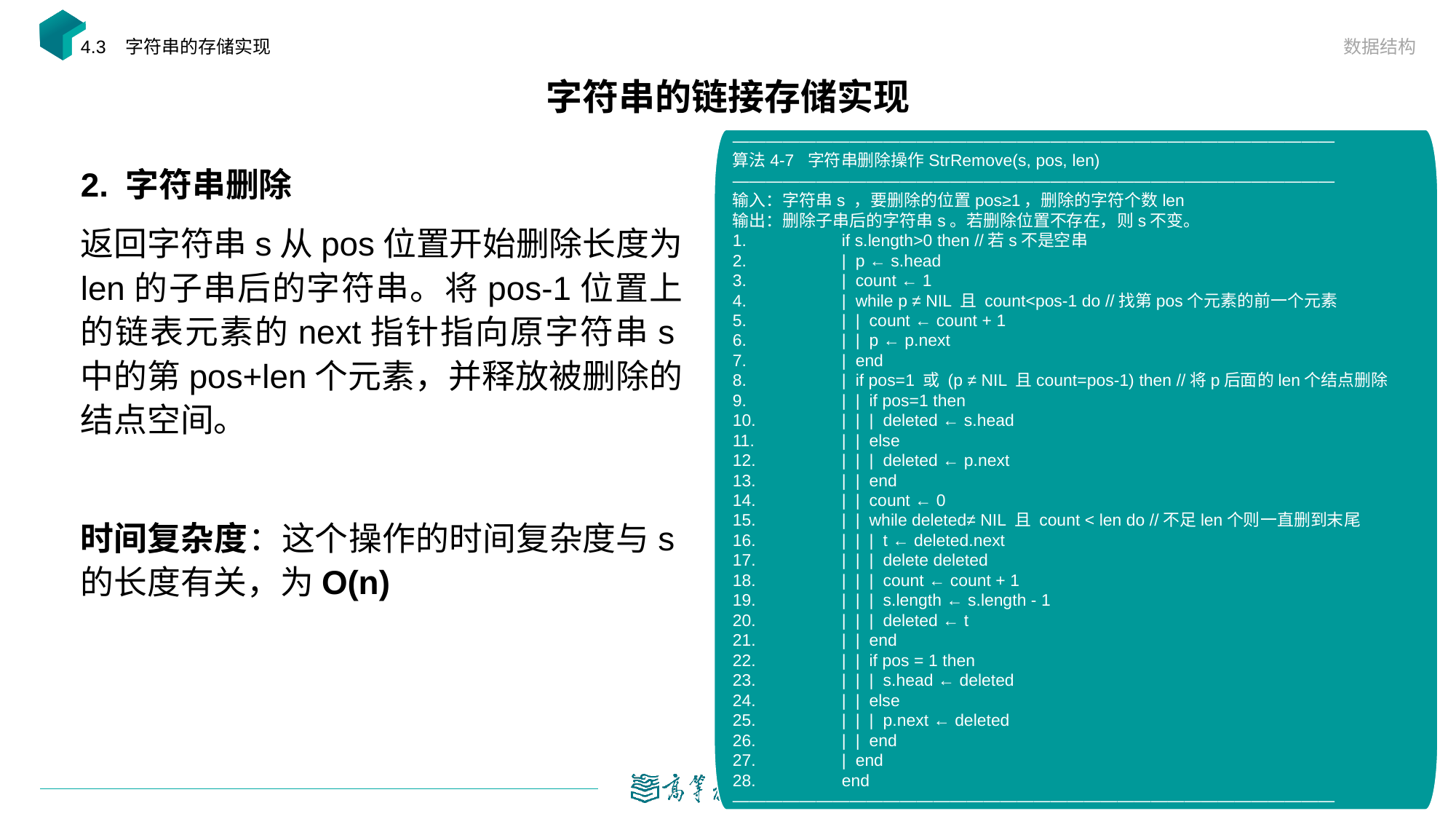

数据结构
4.3   字符串的存储实现
# 字符串的链接存储实现
————————————————————————————————————
算法4-7  字符串删除操作StrRemove(s, pos, len)
————————————————————————————————————
输入：字符串s ，要删除的位置pos≥1，删除的字符个数len
输出：删除子串后的字符串s。若删除位置不存在，则s不变。
1.	if s.length>0 then //若s不是空串
2.	|  p ← s.head
3.	|  count ← 1
4.	|  while p ≠ NIL 且 count<pos-1 do //找第pos个元素的前一个元素
5.	|  |  count ← count + 1
6.	|  |  p ← p.next
7.	|  end
8.	|  if pos=1 或 (p ≠ NIL 且count=pos-1) then //将p后面的len个结点删除
9.	|  |  if pos=1 then
10.	|  |  |  deleted ← s.head
11.	|  |  else
12.	|  |  |  deleted ← p.next
13.	|  |  end
14.	|  |  count ← 0
15.	|  |  while deleted≠ NIL 且 count < len do //不足len个则一直删到末尾
16.	|  |  |  t ← deleted.next
17.	|  |  |  delete deleted
18.	|  |  |  count ← count + 1
19.	|  |  |  s.length ← s.length - 1
20.	|  |  |  deleted ← t
21.	|  |  end
22.	|  |  if pos = 1 then
23.	|  |  |  s.head ← deleted
24.	|  |  else
25.	|  |  |  p.next ← deleted
26.	|  |  end
27.	|  end
28.	end
————————————————————————————————————
2. 字符串删除
返回字符串s从pos位置开始删除长度为len的子串后的字符串。将pos-1位置上的链表元素的next指针指向原字符串s中的第pos+len个元素，并释放被删除的结点空间。

时间复杂度：这个操作的时间复杂度与s的长度有关，为O(n)